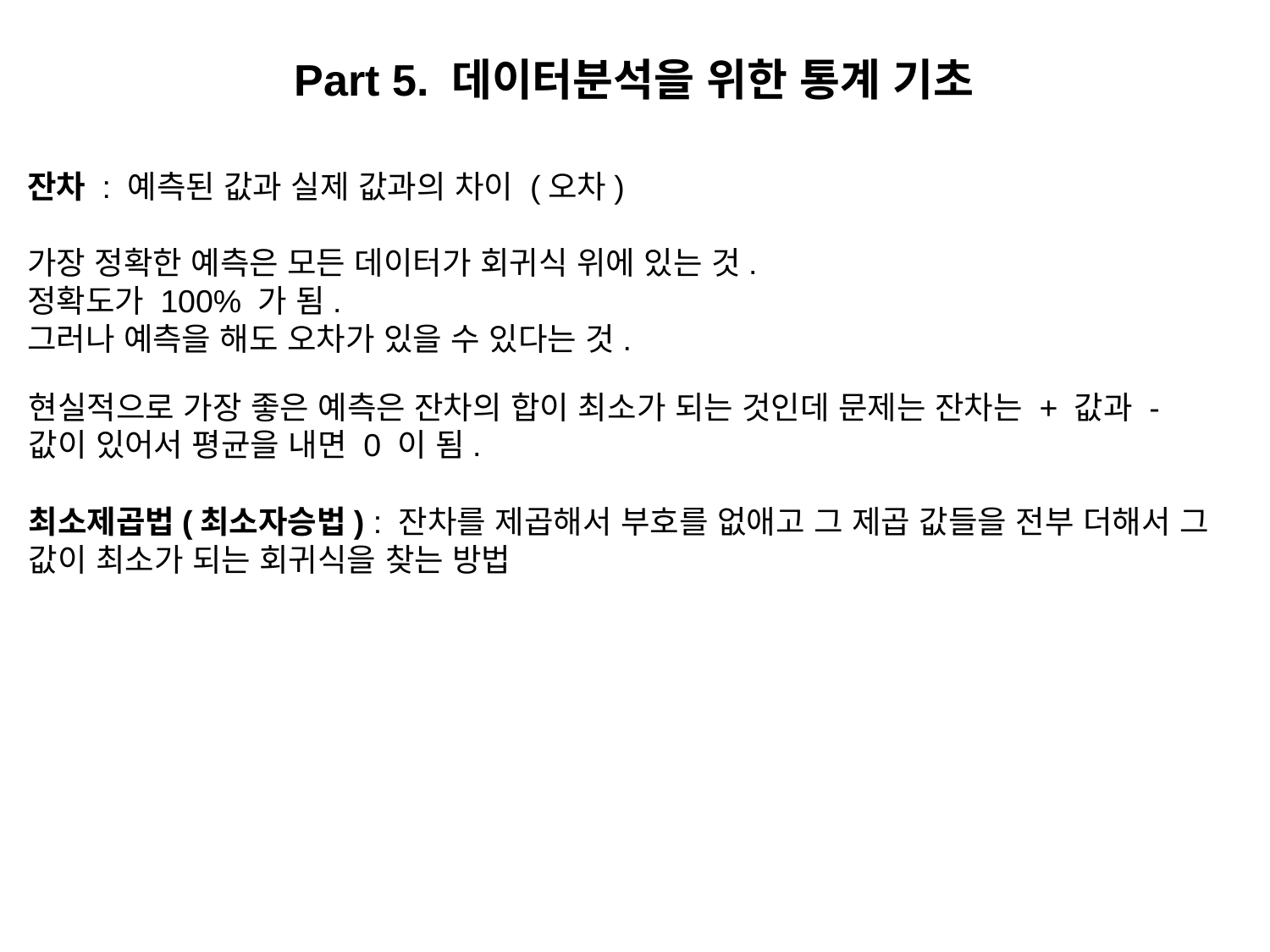

Part 5. 데이터분석을 위한 통계 기초
잔차 : 예측된 값과 실제 값과의 차이 (오차)

가장 정확한 예측은 모든 데이터가 회귀식 위에 있는 것.
정확도가 100% 가 됨.
그러나 예측을 해도 오차가 있을 수 있다는 것.

현실적으로 가장 좋은 예측은 잔차의 합이 최소가 되는 것인데 문제는 잔차는 + 값과 - 값이 있어서 평균을 내면 0 이 됨.

최소제곱법(최소자승법) : 잔차를 제곱해서 부호를 없애고 그 제곱 값들을 전부 더해서 그 값이 최소가 되는 회귀식을 찾는 방법